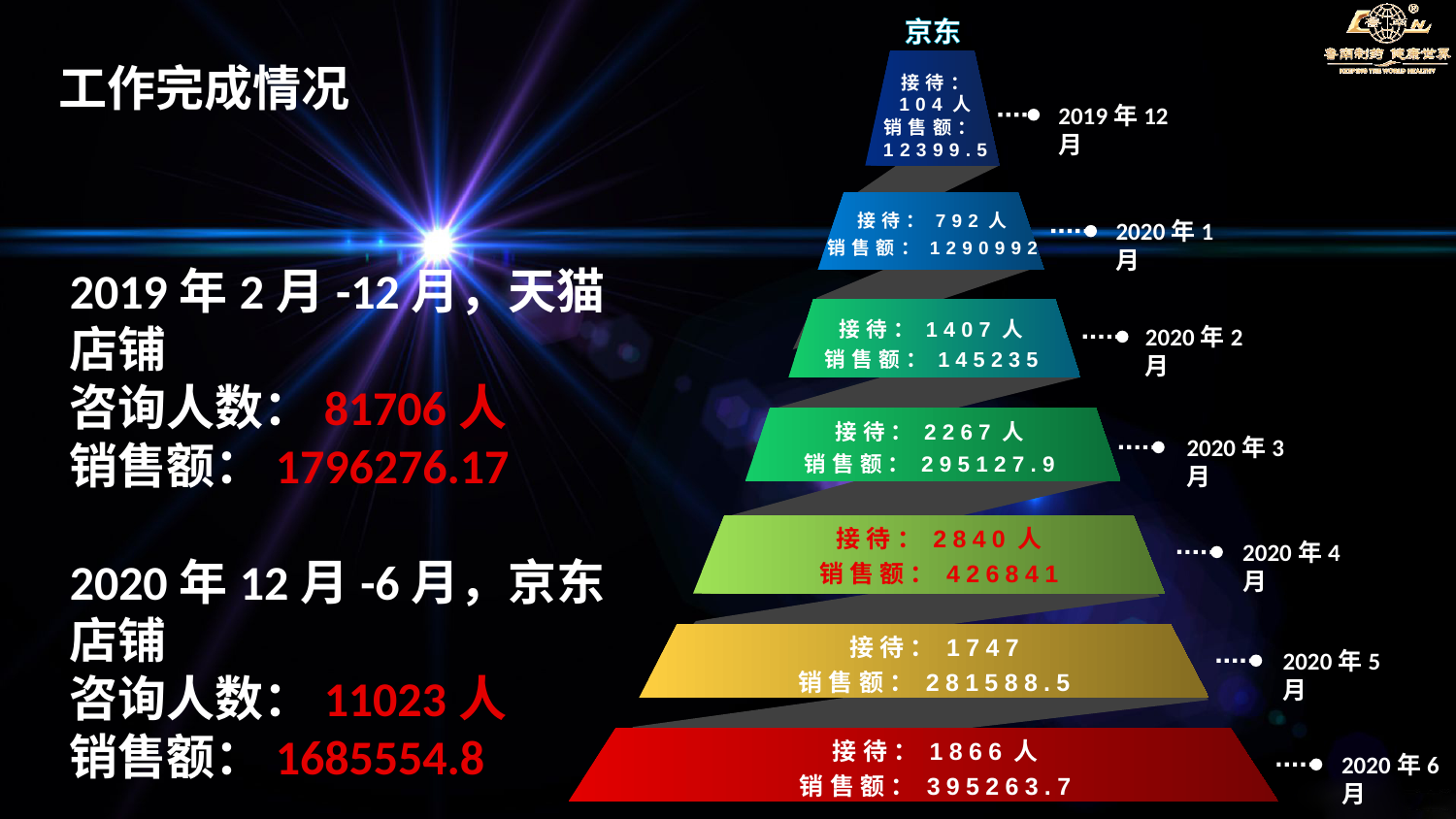

京东

工作完成情况
接待：
104人
销售额：12399.5
2019年12月

接待：792人
销售额：1290992
2020年1月

2019年2月-12月，天猫店铺
咨询人数：81706人
销售额：1796276.17

2020年12月-6月，京东店铺
咨询人数：11023人
销售额：1685554.8

接待：1407人
销售额：145235
2020年2月

接待：2267人
销售额：295127.9

2020年3月

接待：2840人
销售额：426841
2020年4月

接待：1747
销售额：281588.5

2020年5月

接待：1866人
销售额：395263.7

2020年6月